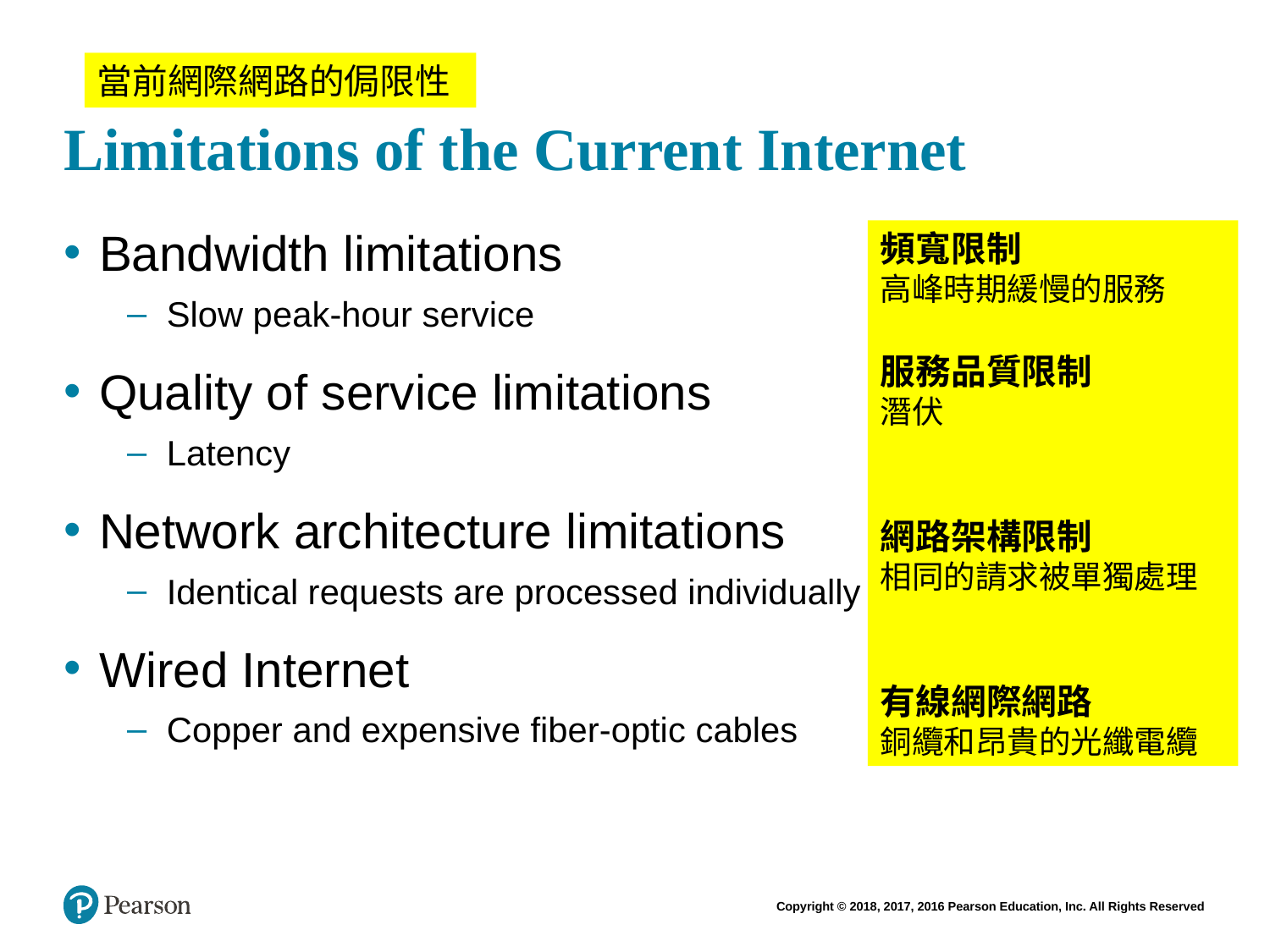

# Limitations of the Current Internet
當前網際網路的侷限性
頻寬限制
高峰時期緩慢的服務

服務品質限制
潛伏

網路架構限制
相同的請求被單獨處理

有線網際網路
銅纜和昂貴的光纖電纜
Bandwidth limitations
Slow peak-hour service
Quality of service limitations
Latency
Network architecture limitations
Identical requests are processed individually
Wired Internet
Copper and expensive fiber-optic cables